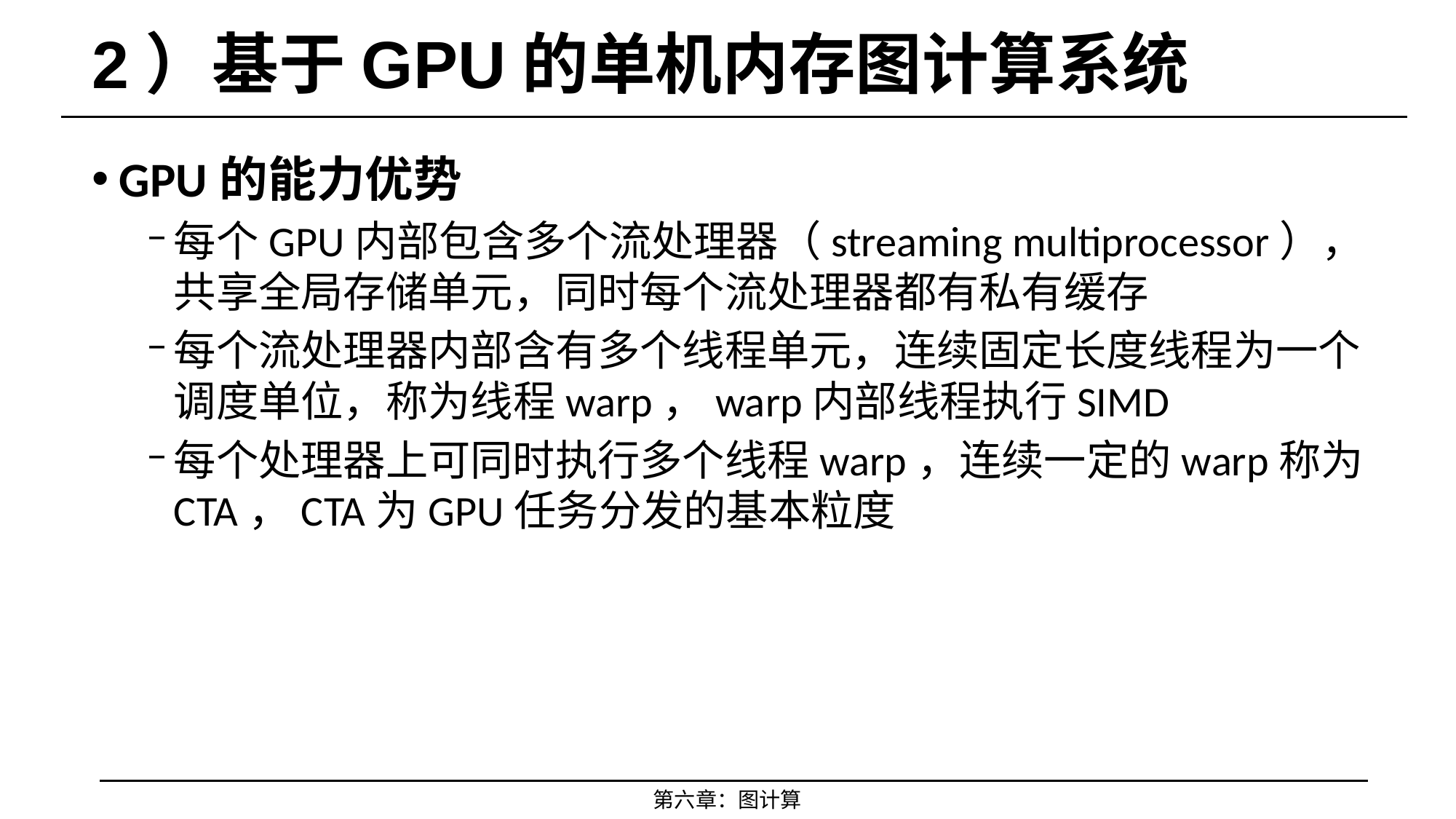

# 2）基于GPU的单机内存图计算系统
GPU的能力优势
每个GPU内部包含多个流处理器（streaming multiprocessor），共享全局存储单元，同时每个流处理器都有私有缓存
每个流处理器内部含有多个线程单元，连续固定长度线程为一个调度单位，称为线程warp，warp内部线程执行SIMD
每个处理器上可同时执行多个线程warp，连续一定的warp称为CTA，CTA为GPU任务分发的基本粒度